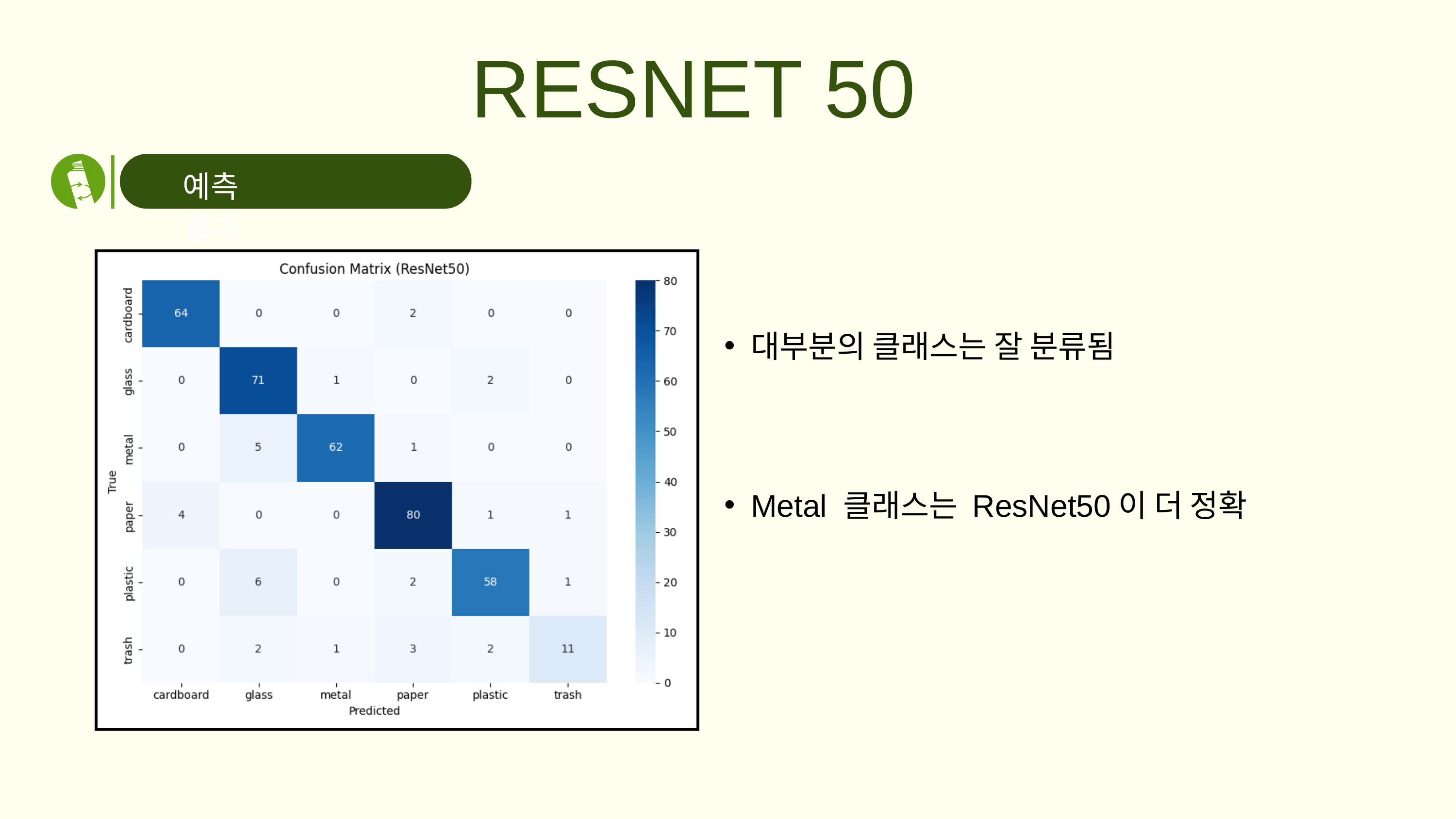

RESNET 50

예측 결과

대부분의 클래스는 잘 분류됨

Metal 클래스는 ResNet50이 더 정확